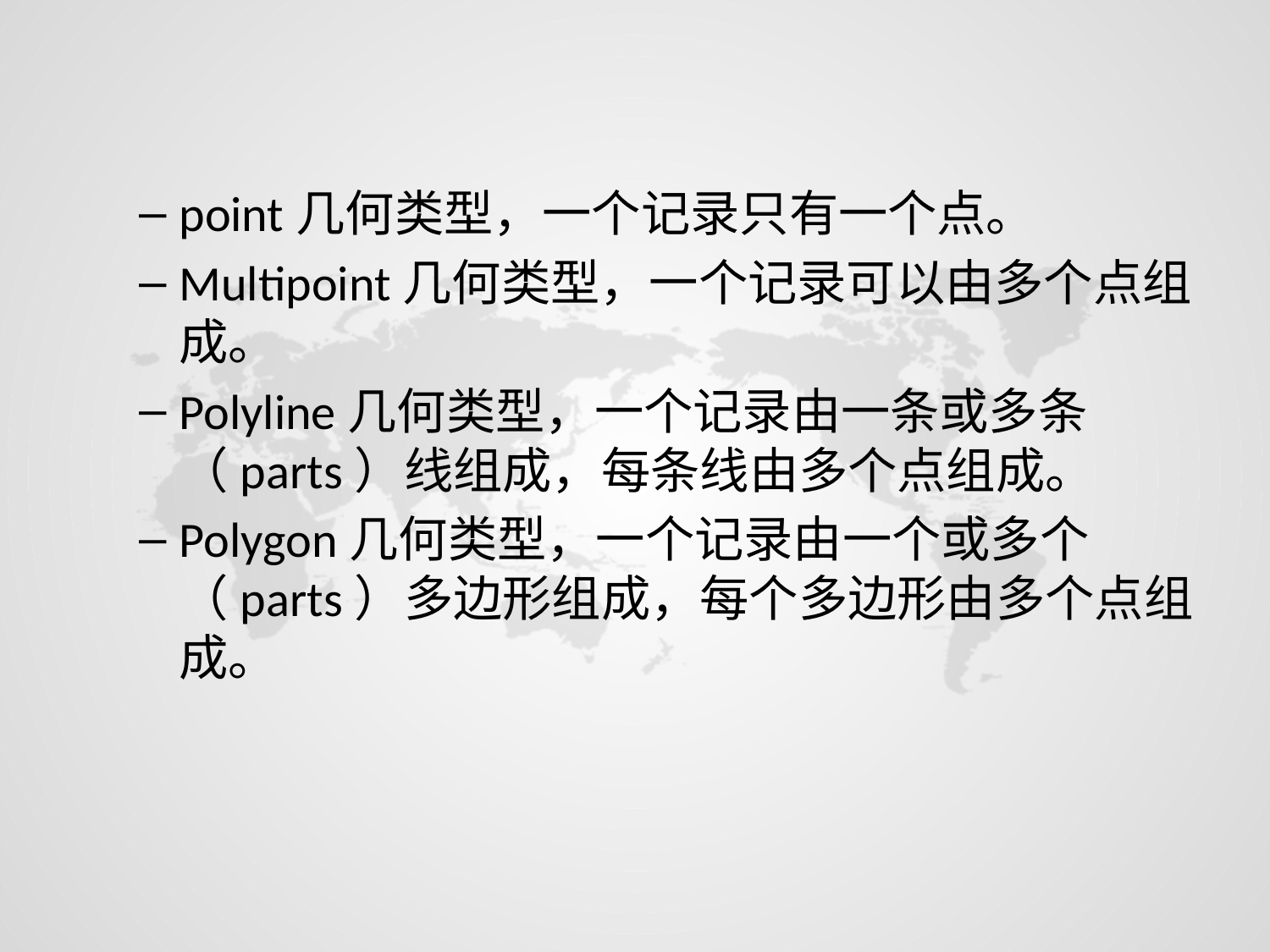

point几何类型，一个记录只有一个点。
Multipoint几何类型，一个记录可以由多个点组成。
Polyline几何类型，一个记录由一条或多条（parts）线组成，每条线由多个点组成。
Polygon几何类型，一个记录由一个或多个（parts）多边形组成，每个多边形由多个点组成。